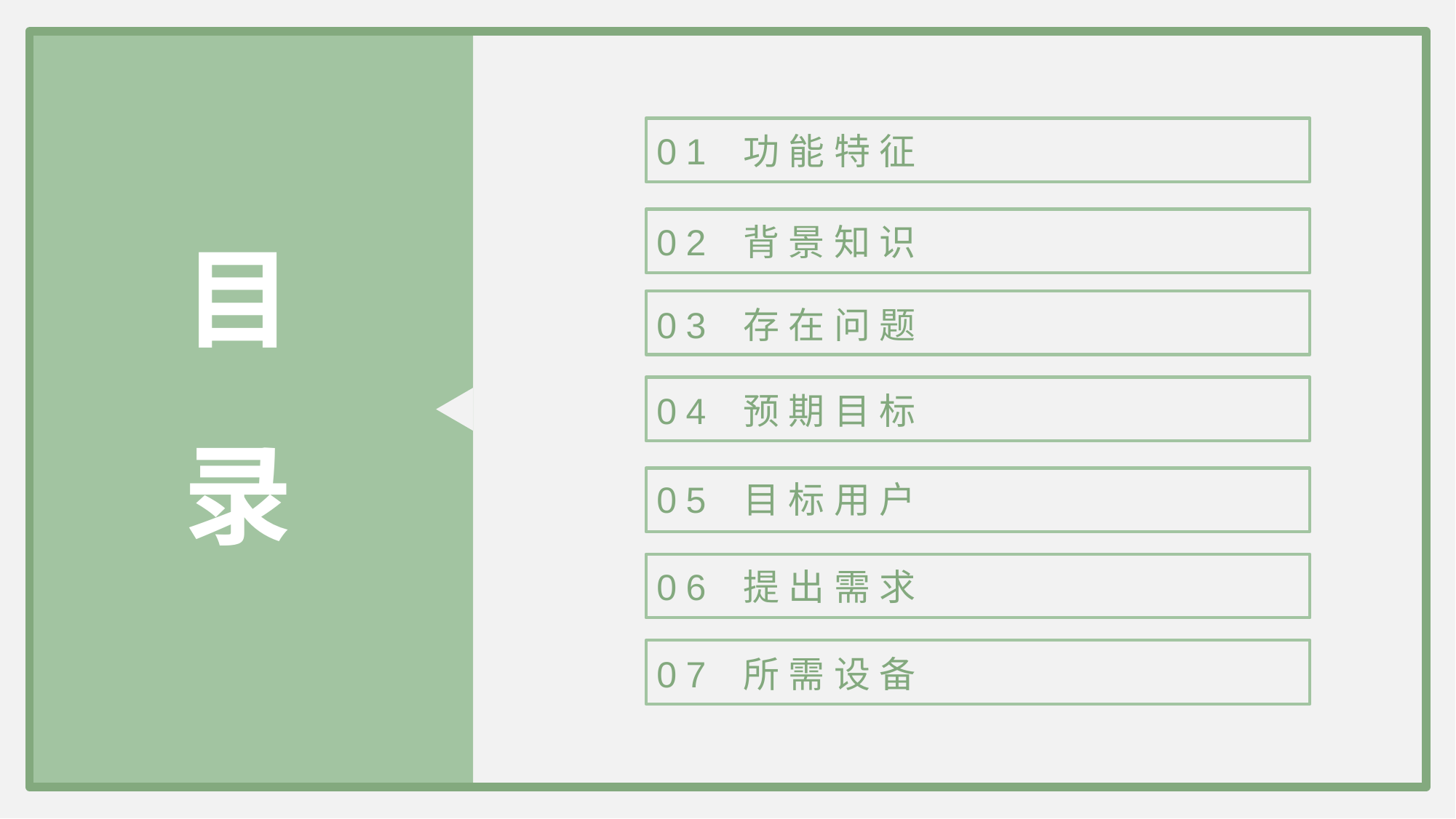

01 功能特征

02 背景知识
目
录

03 存在问题

04 预期目标

05 目标用户

06 提出需求

07 所需设备